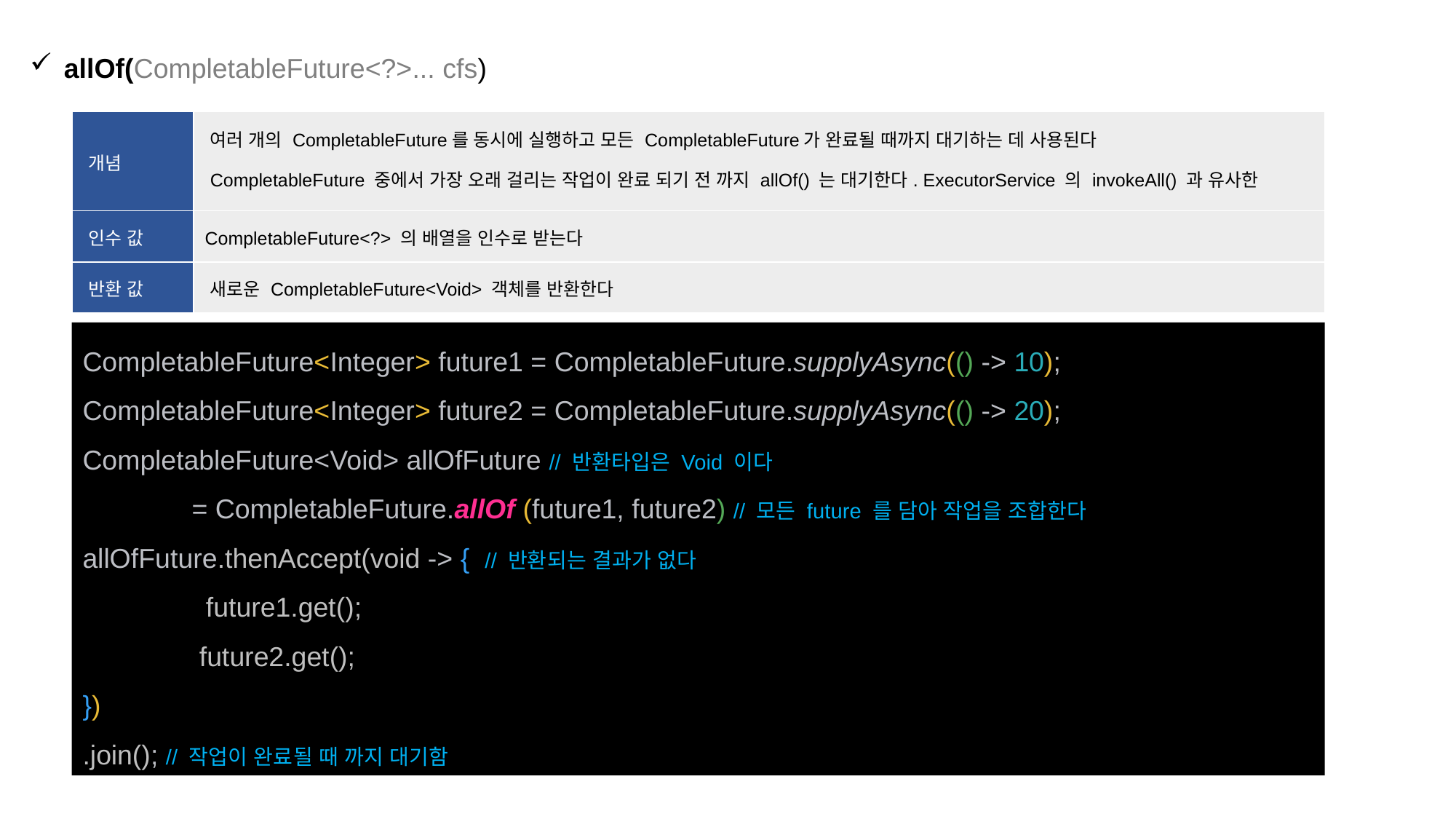

allOf(CompletableFuture<?>... cfs)
| 개념 | 여러 개의 CompletableFuture를 동시에 실행하고 모든 CompletableFuture가 완료될 때까지 대기하는 데 사용된다 CompletableFuture 중에서 가장 오래 걸리는 작업이 완료 되기 전 까지 allOf() 는 대기한다. ExecutorService 의 invokeAll() 과 유사한 개념이다 |
| --- | --- |
| 인수 값 | CompletableFuture<?> 의 배열을 인수로 받는다 |
| 반환 값 | 새로운 CompletableFuture<Void> 객체를 반환한다 |
CompletableFuture<Integer> future1 = CompletableFuture.supplyAsync(() -> 10);
CompletableFuture<Integer> future2 = CompletableFuture.supplyAsync(() -> 20);
CompletableFuture<Void> allOfFuture // 반환타입은 Void 이다
	= CompletableFuture.allOf (future1, future2) // 모든 future 를 담아 작업을 조합한다
allOfFuture.thenAccept(void -> {  // 반환되는 결과가 없다
	 future1.get();
	 future2.get();
})
.join(); // 작업이 완료될 때 까지 대기함